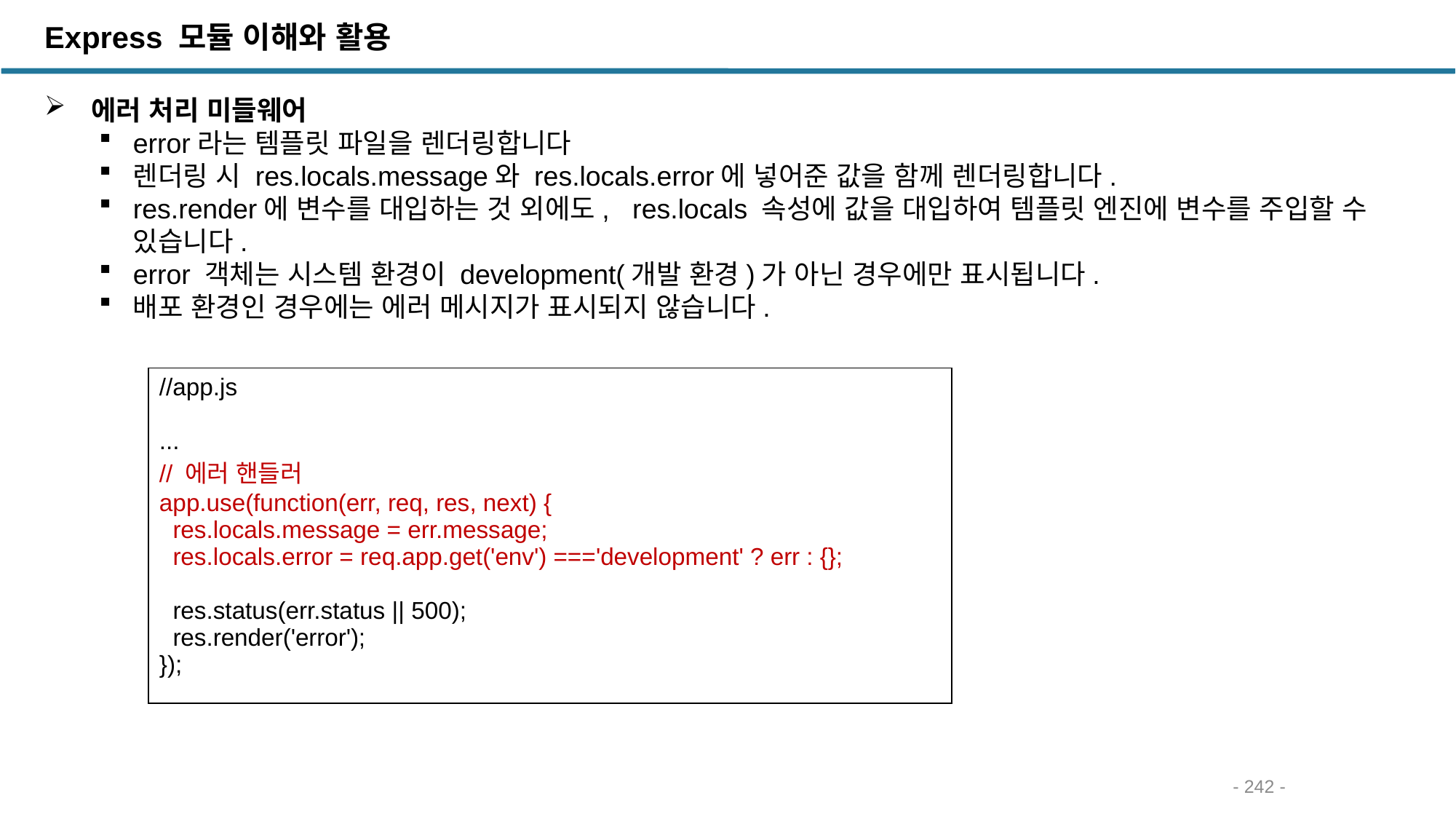

Express 모듈 이해와 활용
 에러 처리 미들웨어
error라는 템플릿 파일을 렌더링합니다
렌더링 시 res.locals.message와 res.locals.error에 넣어준 값을 함께 렌더링합니다.
res.render에 변수를 대입하는 것 외에도,   res.locals 속성에 값을 대입하여 템플릿 엔진에 변수를 주입할 수 있습니다.
error 객체는 시스템 환경이 development(개발 환경)가 아닌 경우에만 표시됩니다.
배포 환경인 경우에는 에러 메시지가 표시되지 않습니다.
| //app.js ... // 에러 핸들러 app.use(function(err, req, res, next) { res.locals.message = err.message; res.locals.error = req.app.get('env') ==='development' ? err : {}; res.status(err.status || 500); res.render('error'); }); |
| --- |
- 242 -